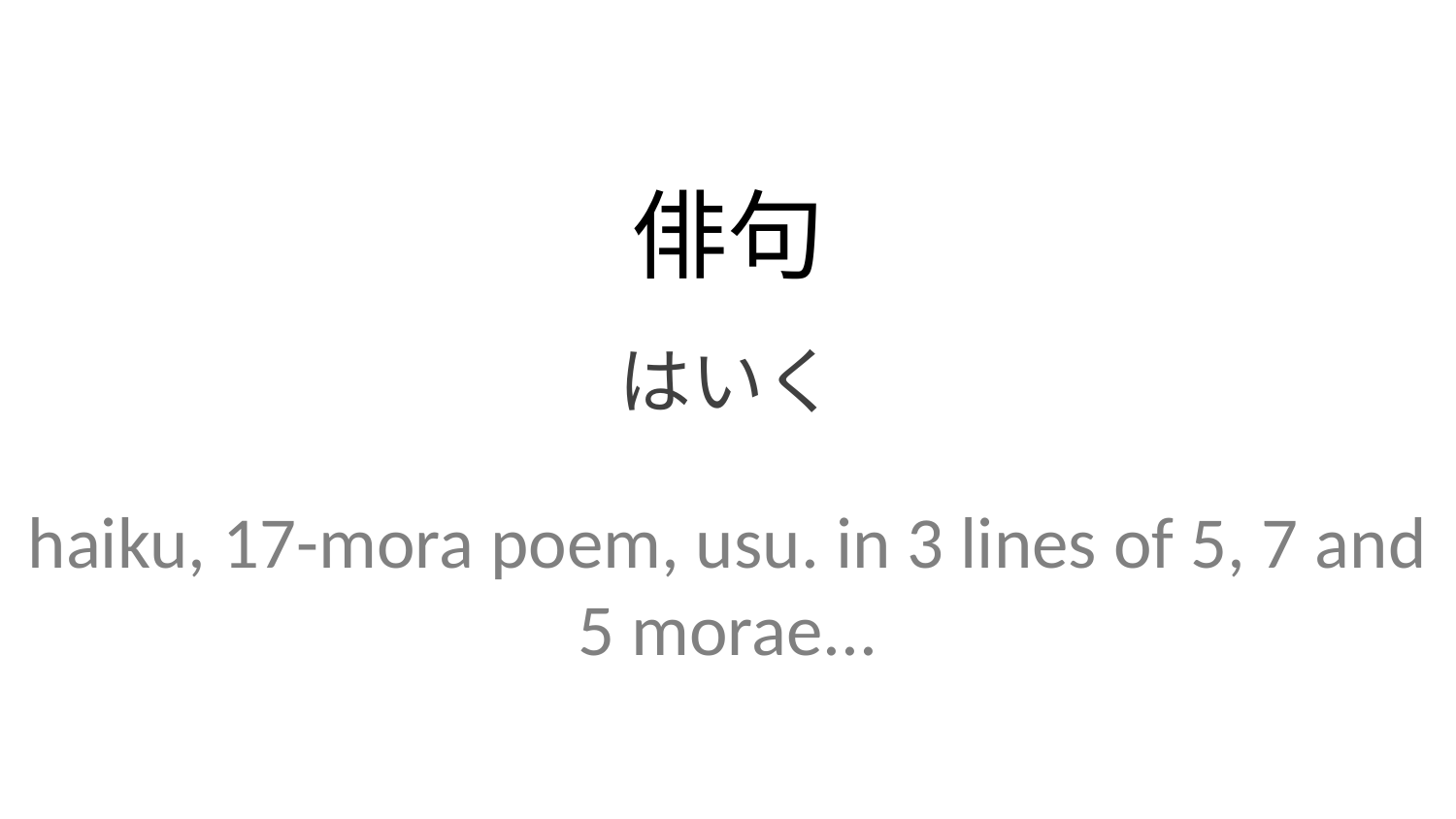

俳句

はいく
haiku, 17-mora poem, usu. in 3 lines of 5, 7 and 5 morae...